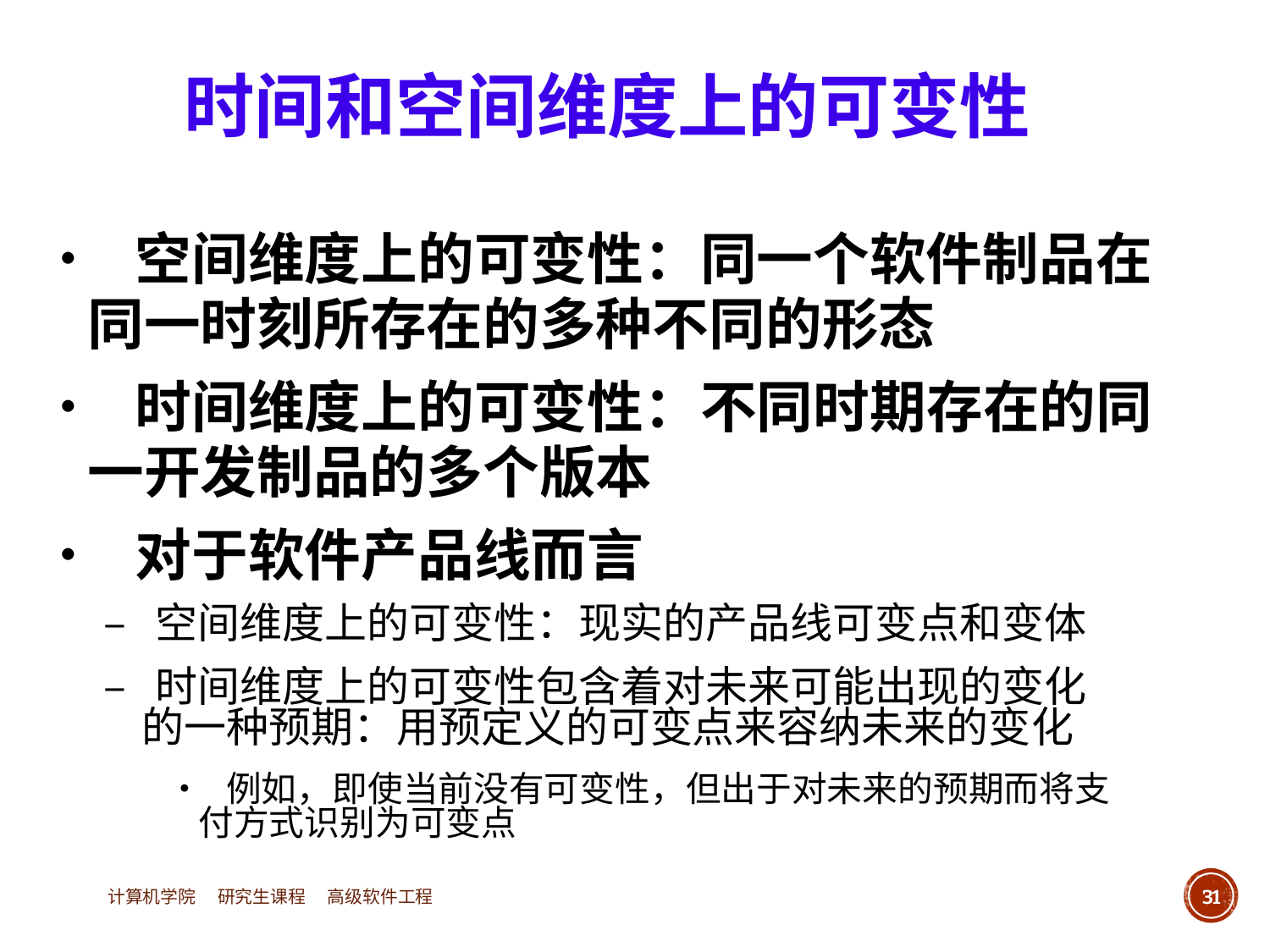

时间和空间维度上的可变性

•  空间维度上的可变性：同一个软件制品在
	同一时刻所存在的多种不同的形态
•  时间维度上的可变性：不同时期存在的同
	一开发制品的多个版本
•  对于软件产品线而言
		–  空间维度上的可变性：现实的产品线可变点和变体
		–  时间维度上的可变性包含着对未来可能出现的变化
			的一种预期：用预定义的可变点来容纳未来的变化
				•  例如，即使当前没有可变性，但出于对未来的预期而将支
						付方式识别为可变点
计算机学院    研究生课程    高级软件工程
31